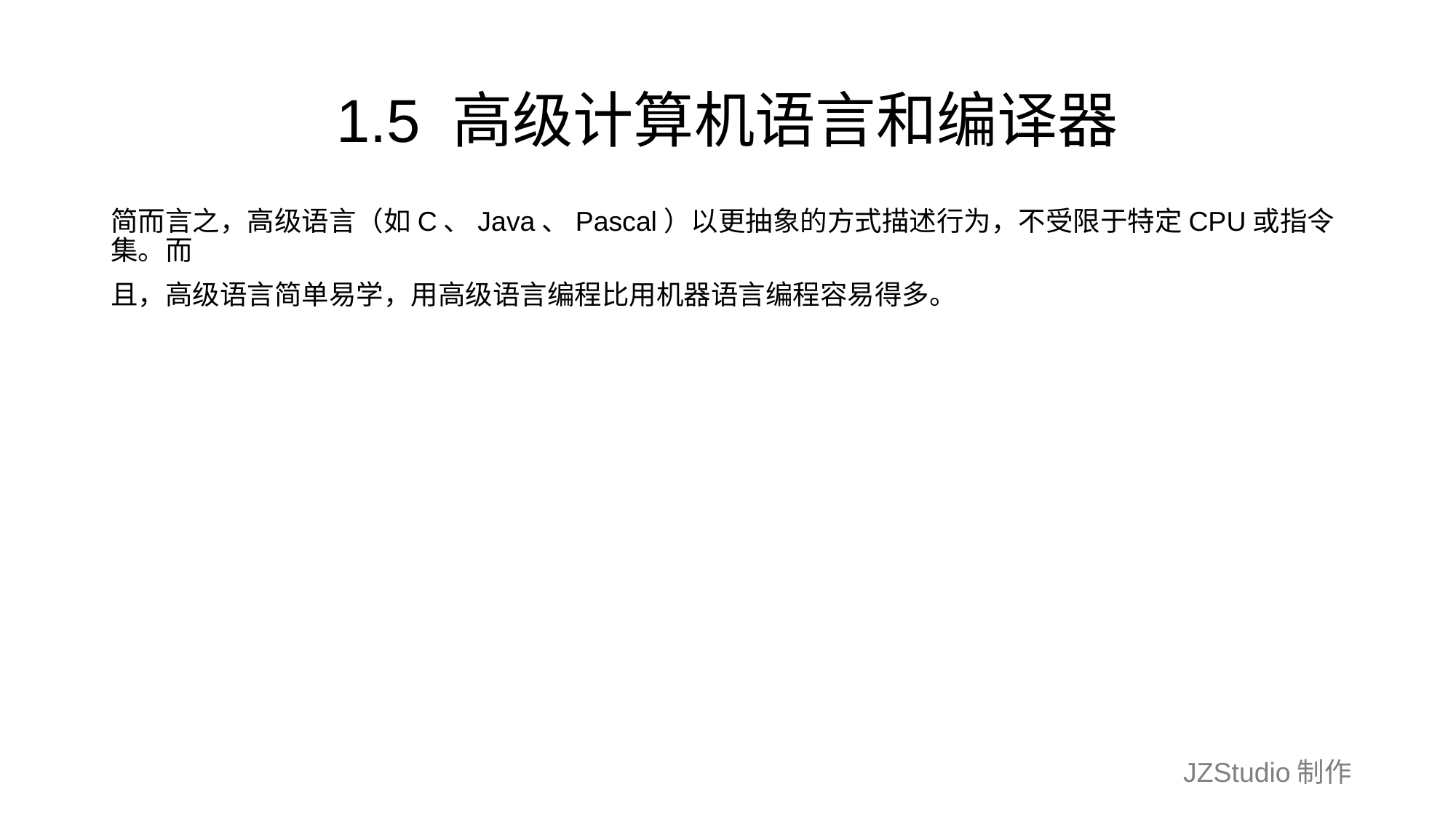

# 1.5 高级计算机语言和编译器
简而言之，高级语言（如C、Java、Pascal）以更抽象的方式描述行为，不受限于特定CPU或指令集。而
且，高级语言简单易学，用高级语言编程比用机器语言编程容易得多。